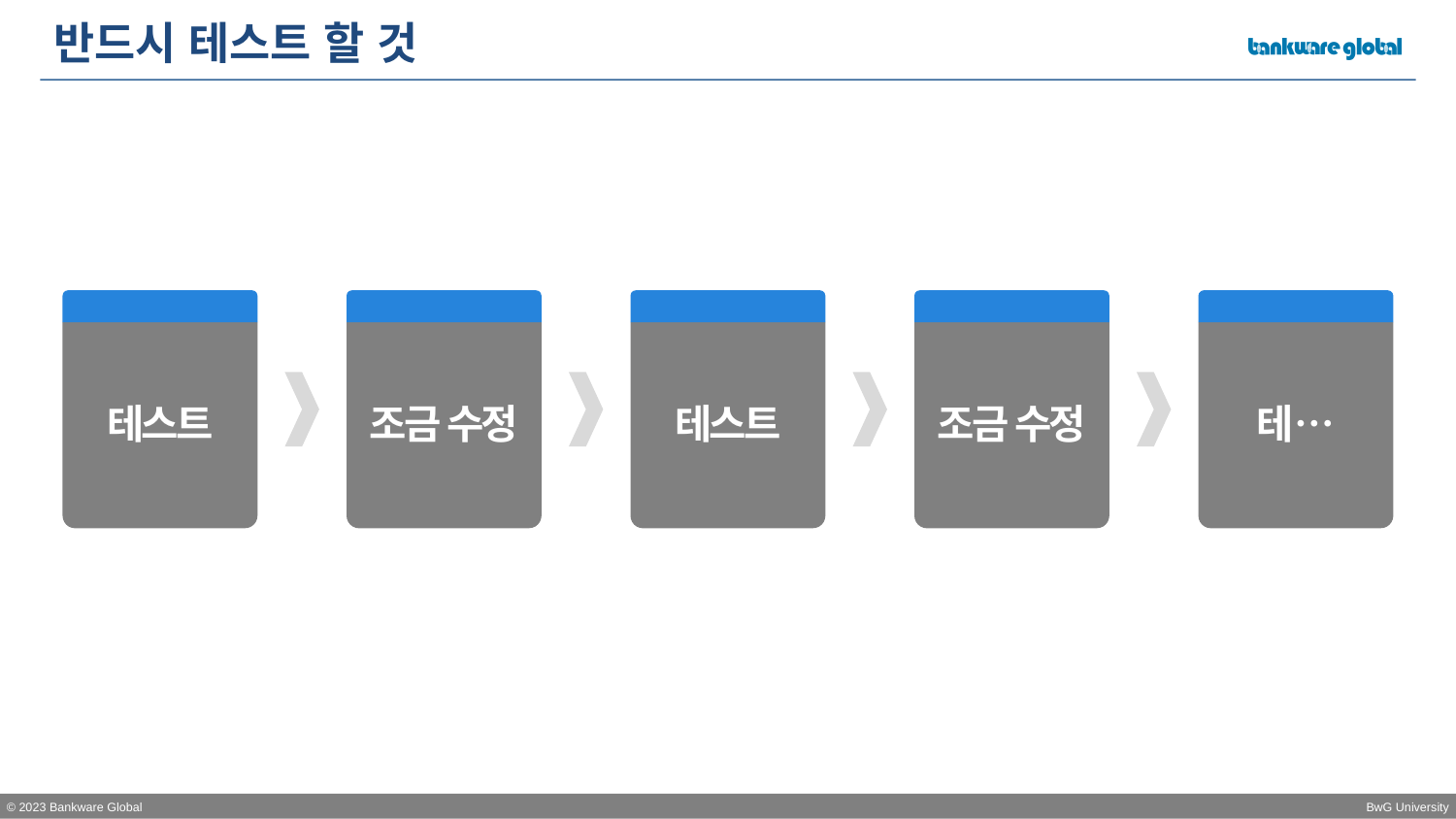

# 반드시 테스트 할 것

테스트

조금 수정

테스트

조금 수정

테…